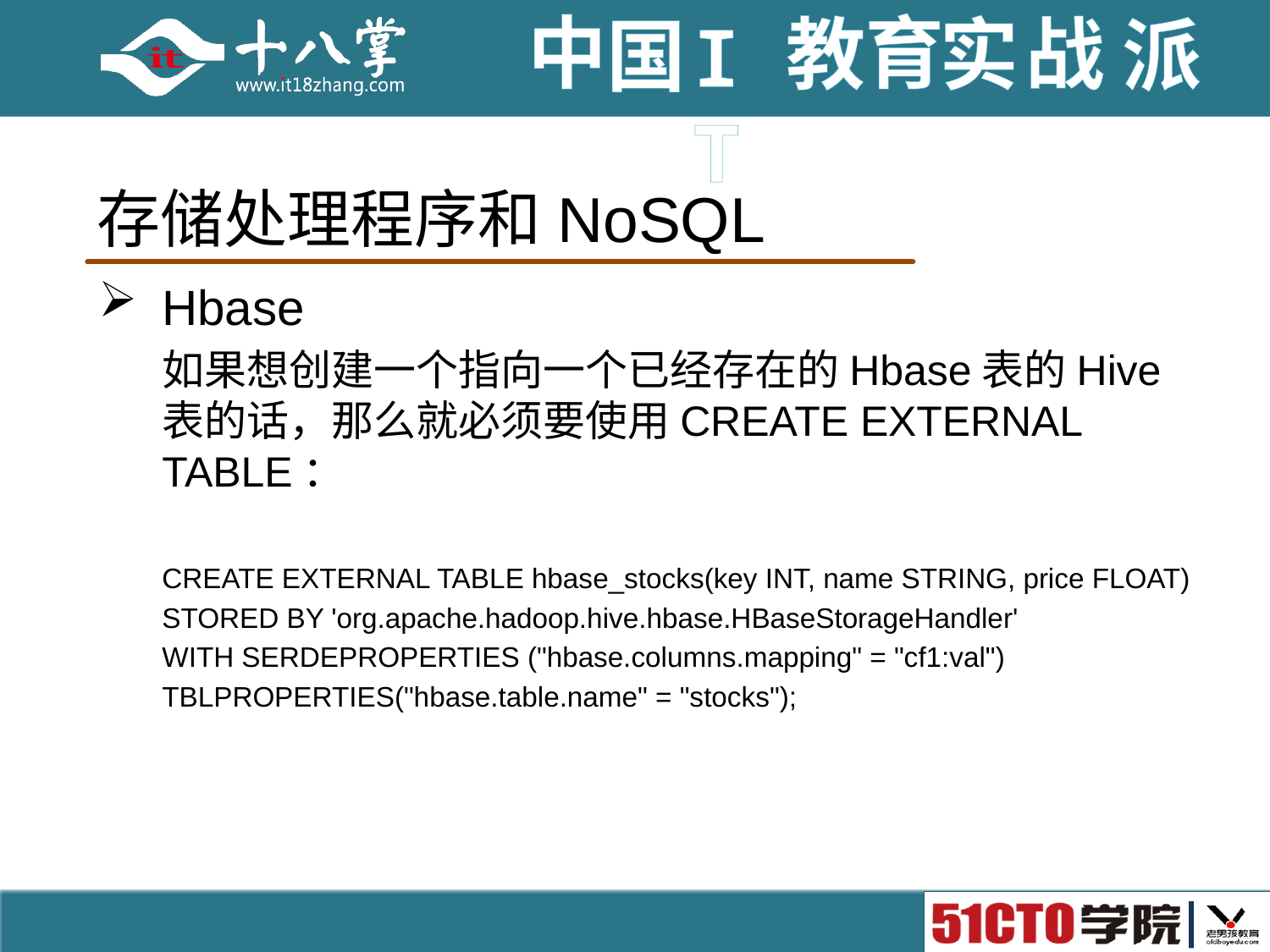

# 存储处理程序和NoSQL
Hbase
如果想创建一个指向一个已经存在的Hbase表的Hive表的话，那么就必须要使用CREATE EXTERNAL TABLE：

CREATE EXTERNAL TABLE hbase_stocks(key INT, name STRING, price FLOAT)
STORED BY 'org.apache.hadoop.hive.hbase.HBaseStorageHandler'
WITH SERDEPROPERTIES ("hbase.columns.mapping" = "cf1:val")
TBLPROPERTIES("hbase.table.name" = "stocks");